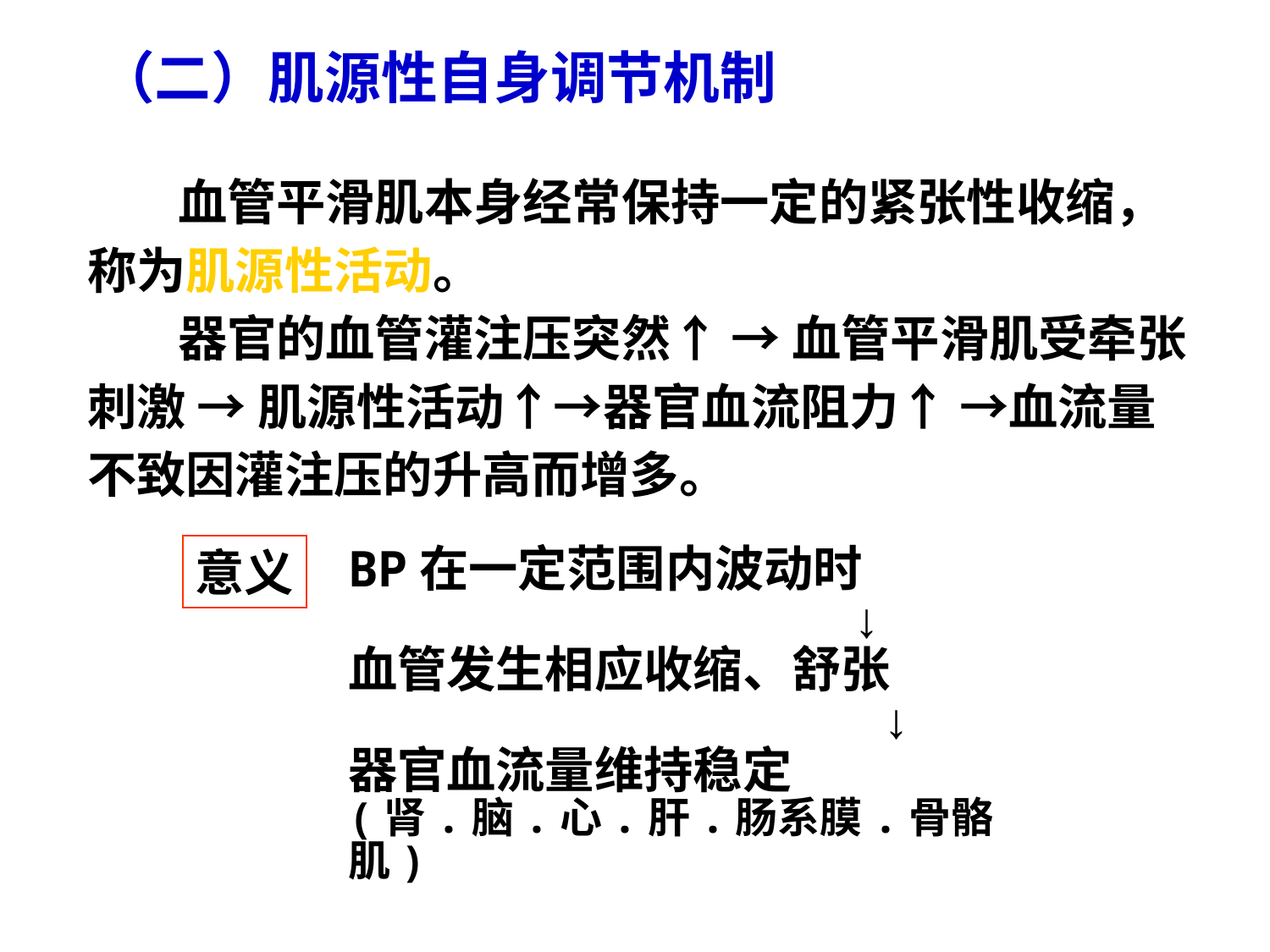

（二）肌源性自身调节机制
       血管平滑肌本身经常保持一定的紧张性收缩，称为肌源性活动。
       器官的血管灌注压突然↑ → 血管平滑肌受牵张刺激 → 肌源性活动↑→器官血流阻力↑ →血流量不致因灌注压的升高而增多。
意义
BP在一定范围内波动时
                 ↓
血管发生相应收缩、舒张
                  ↓
器官血流量维持稳定
(肾.脑.心.肝.肠系膜.骨骼肌)